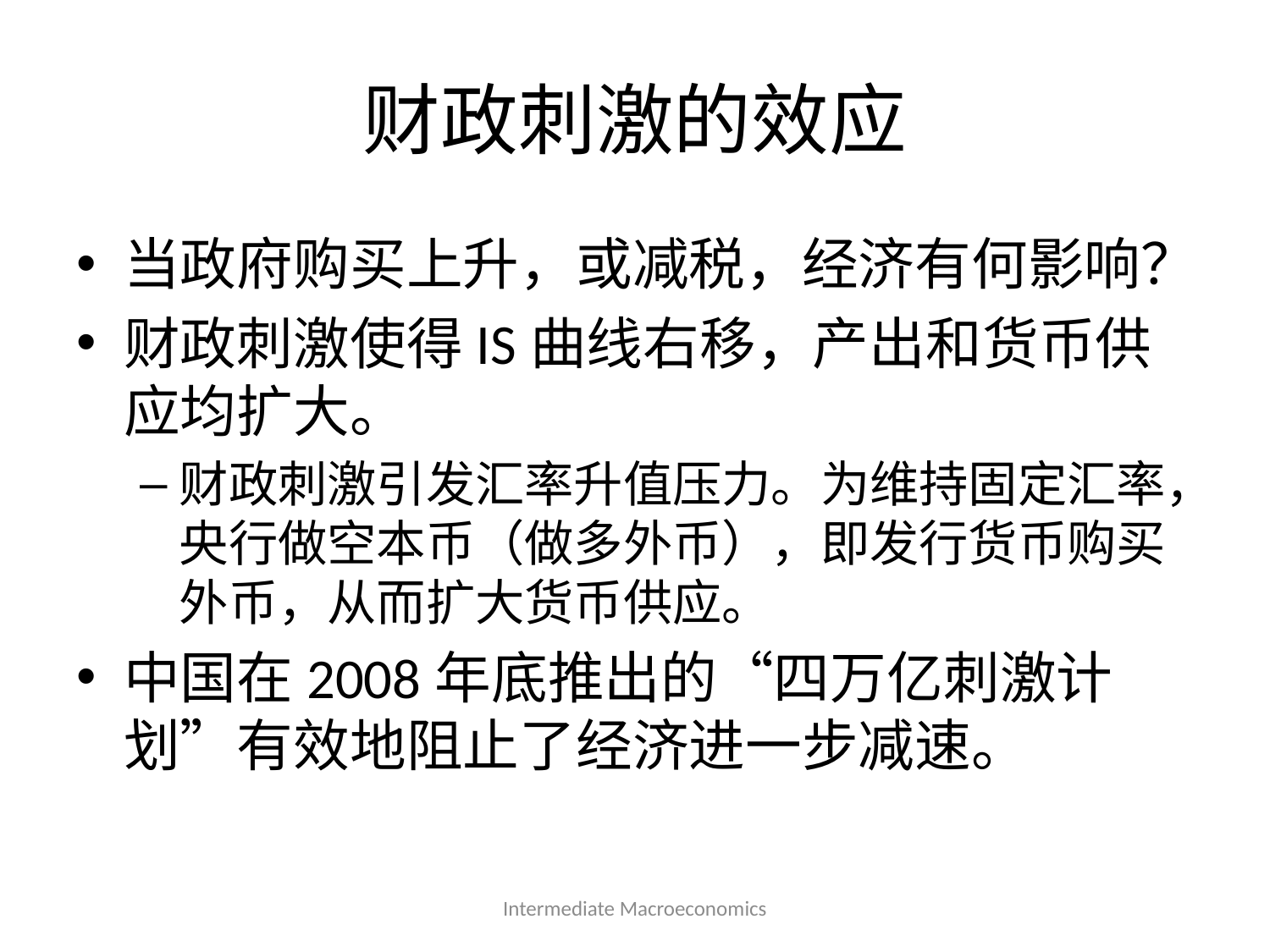

# 财政刺激的效应
当政府购买上升，或减税，经济有何影响？
财政刺激使得IS曲线右移，产出和货币供应均扩大。
财政刺激引发汇率升值压力。为维持固定汇率，央行做空本币（做多外币），即发行货币购买外币，从而扩大货币供应。
中国在2008年底推出的“四万亿刺激计划”有效地阻止了经济进一步减速。

Intermediate Macroeconomics